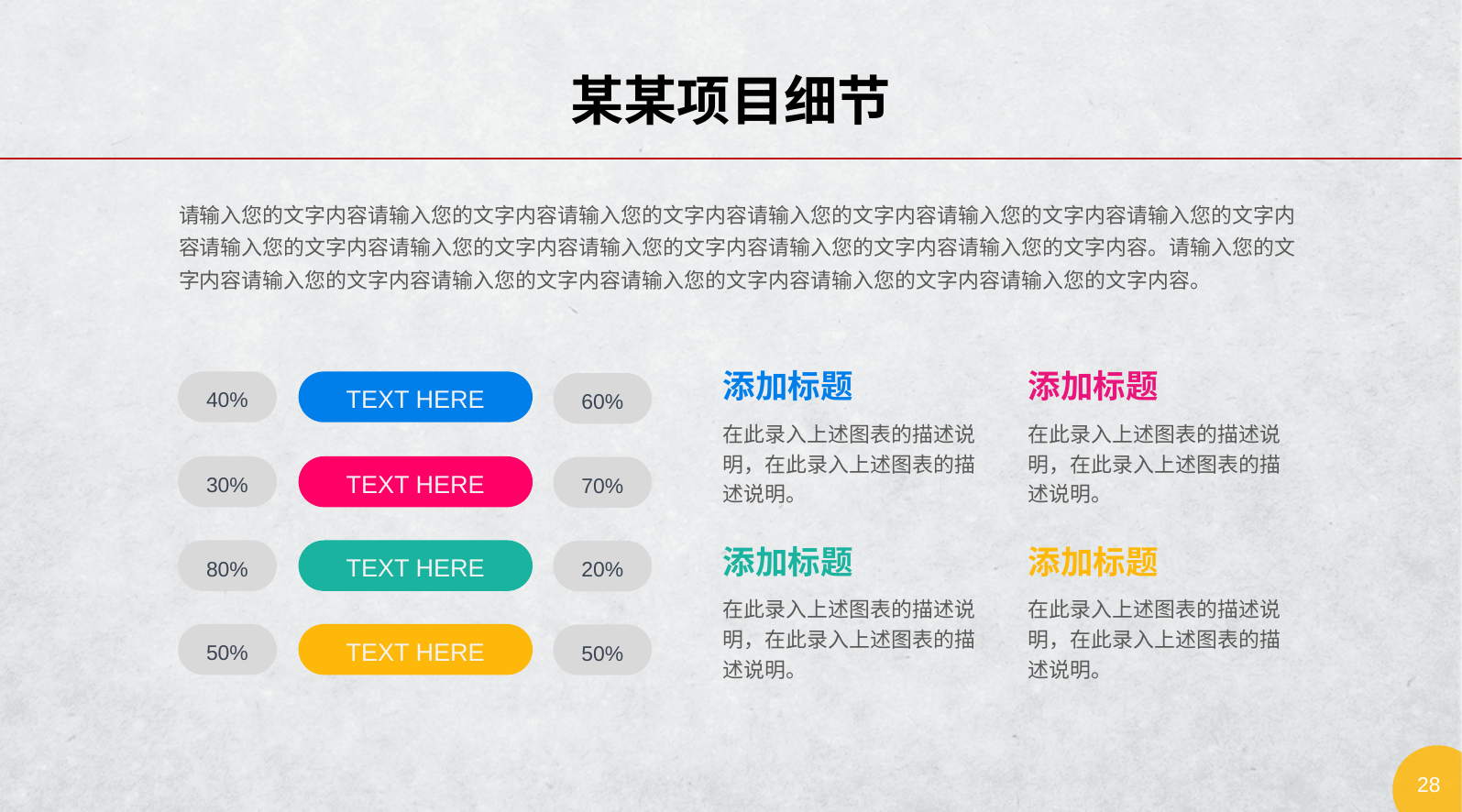

某某项目细节
请输入您的文字内容请输入您的文字内容请输入您的文字内容请输入您的文字内容请输入您的文字内容请输入您的文字内容请输入您的文字内容请输入您的文字内容请输入您的文字内容请输入您的文字内容请输入您的文字内容。请输入您的文字内容请输入您的文字内容请输入您的文字内容请输入您的文字内容请输入您的文字内容请输入您的文字内容。

添加标题
添加标题

40%
60%
TEXT HERE
在此录入上述图表的描述说明，在此录入上述图表的描述说明。
在此录入上述图表的描述说明，在此录入上述图表的描述说明。

30%
70%
TEXT HERE
添加标题
添加标题

80%
20%
TEXT HERE
在此录入上述图表的描述说明，在此录入上述图表的描述说明。
在此录入上述图表的描述说明，在此录入上述图表的描述说明。

50%
50%
TEXT HERE